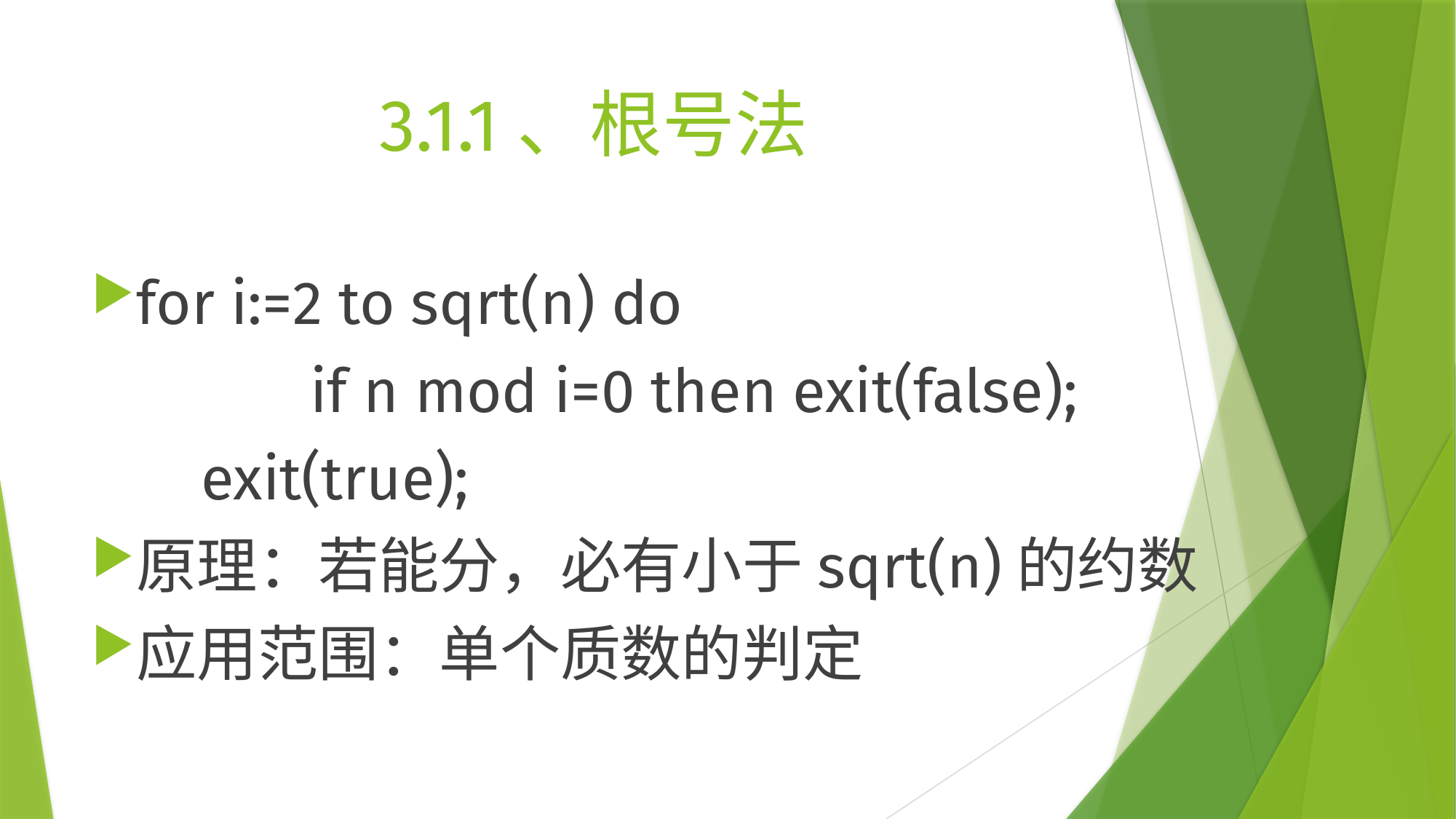

# 3.1.1、根号法
for i:=2 to sqrt(n) do
		if n mod i=0 then exit(false);
	exit(true);
原理：若能分，必有小于sqrt(n)的约数
应用范围：单个质数的判定